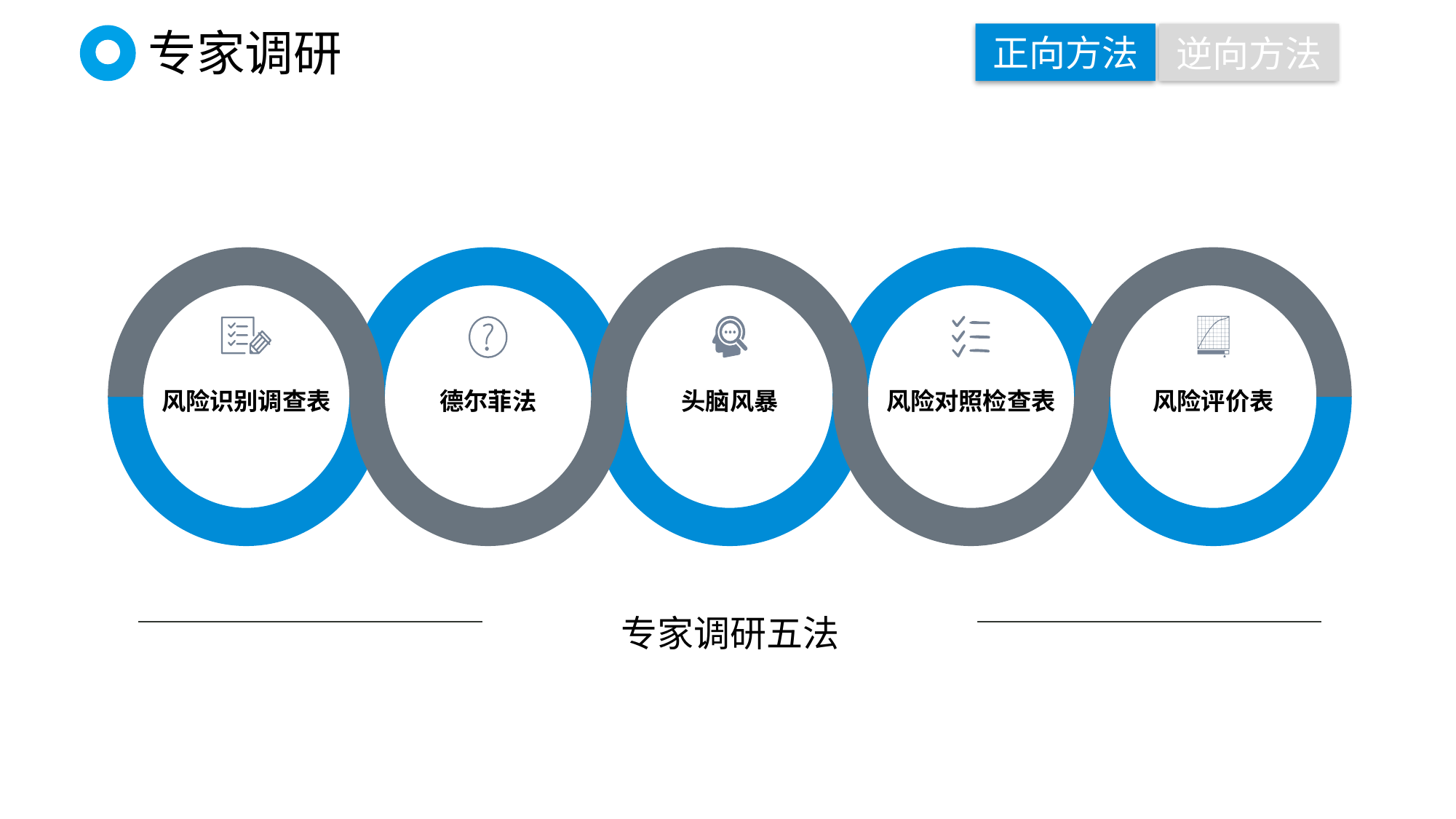

专家调研
正向方法
逆向方法

风险识别调查表
德尔菲法
头脑风暴
风险对照检查表
风险评价表

专家调研五法